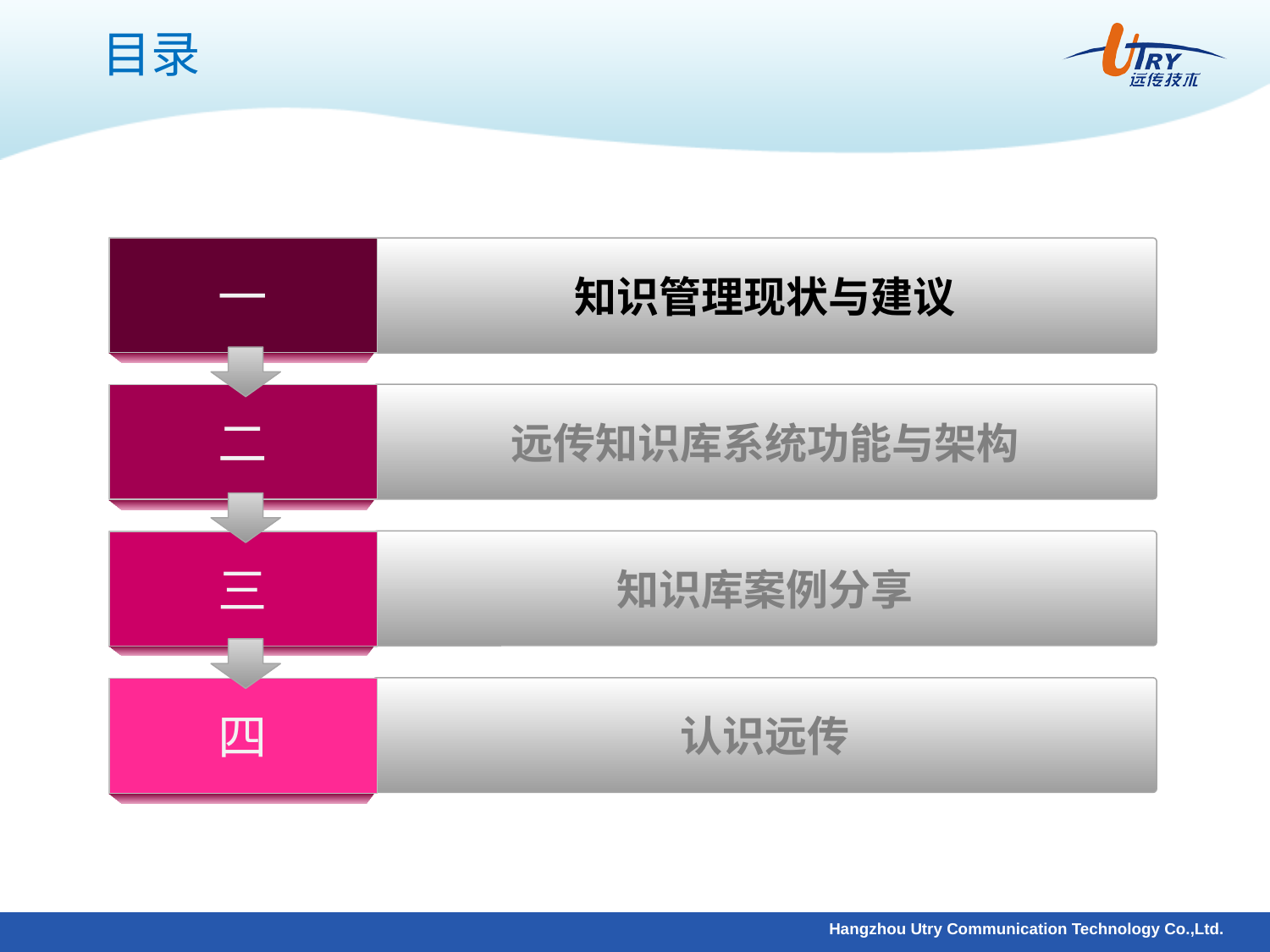

# 目录
一

知识管理现状与建议

远传知识库系统功能与架构
二

知识库案例分享
三

认识远传
四

Hangzhou Utry Communication Technology Co.,Ltd.